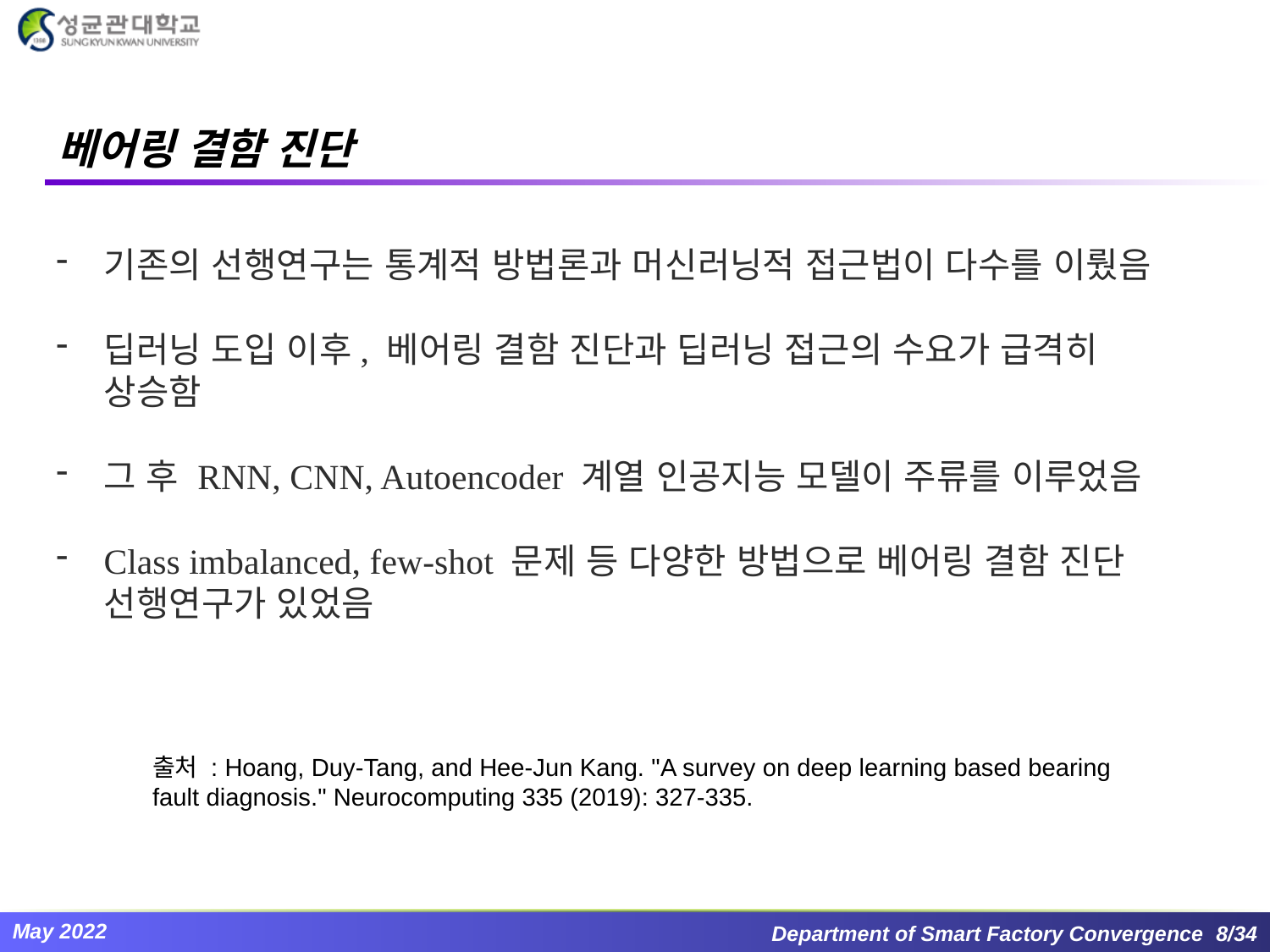

# 베어링 결함 진단
기존의 선행연구는 통계적 방법론과 머신러닝적 접근법이 다수를 이뤘음

딥러닝 도입 이후, 베어링 결함 진단과 딥러닝 접근의 수요가 급격히 상승함

그 후 RNN, CNN, Autoencoder 계열 인공지능 모델이 주류를 이루었음

Class imbalanced, few-shot 문제 등 다양한 방법으로 베어링 결함 진단 선행연구가 있었음
출처 : Hoang, Duy-Tang, and Hee-Jun Kang. "A survey on deep learning based bearing fault diagnosis." Neurocomputing 335 (2019): 327-335.